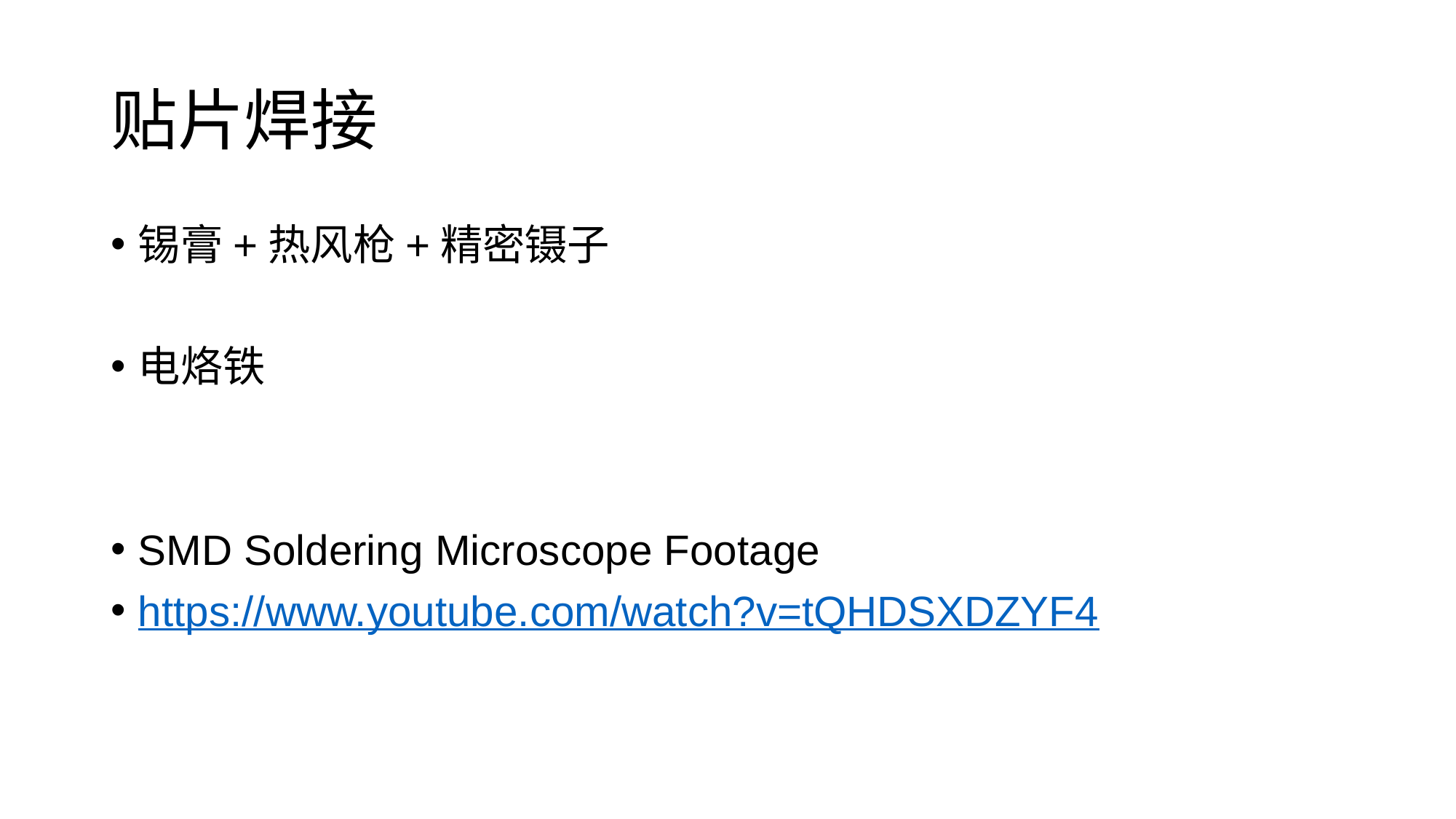

# 贴片焊接
锡膏+热风枪+精密镊子

电烙铁

SMD Soldering Microscope Footage
https://www.youtube.com/watch?v=tQHDSXDZYF4